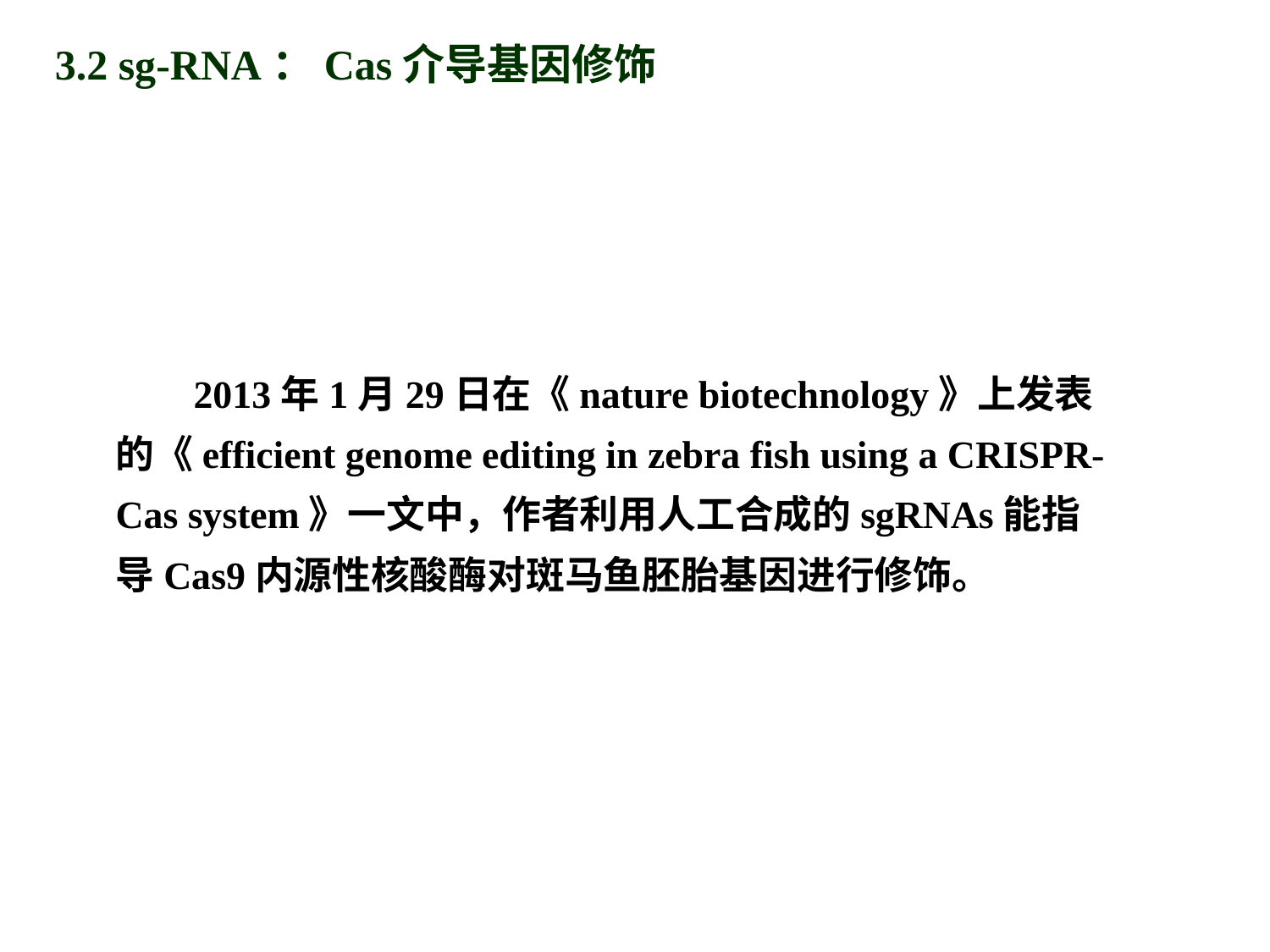

3.2 sg-RNA：Cas介导基因修饰
        2013年1月29日在《nature biotechnology》上发表的《efficient genome editing in zebra fish using a CRISPR-Cas system》一文中，作者利用人工合成的sgRNAs能指导Cas9内源性核酸酶对斑马鱼胚胎基因进行修饰。